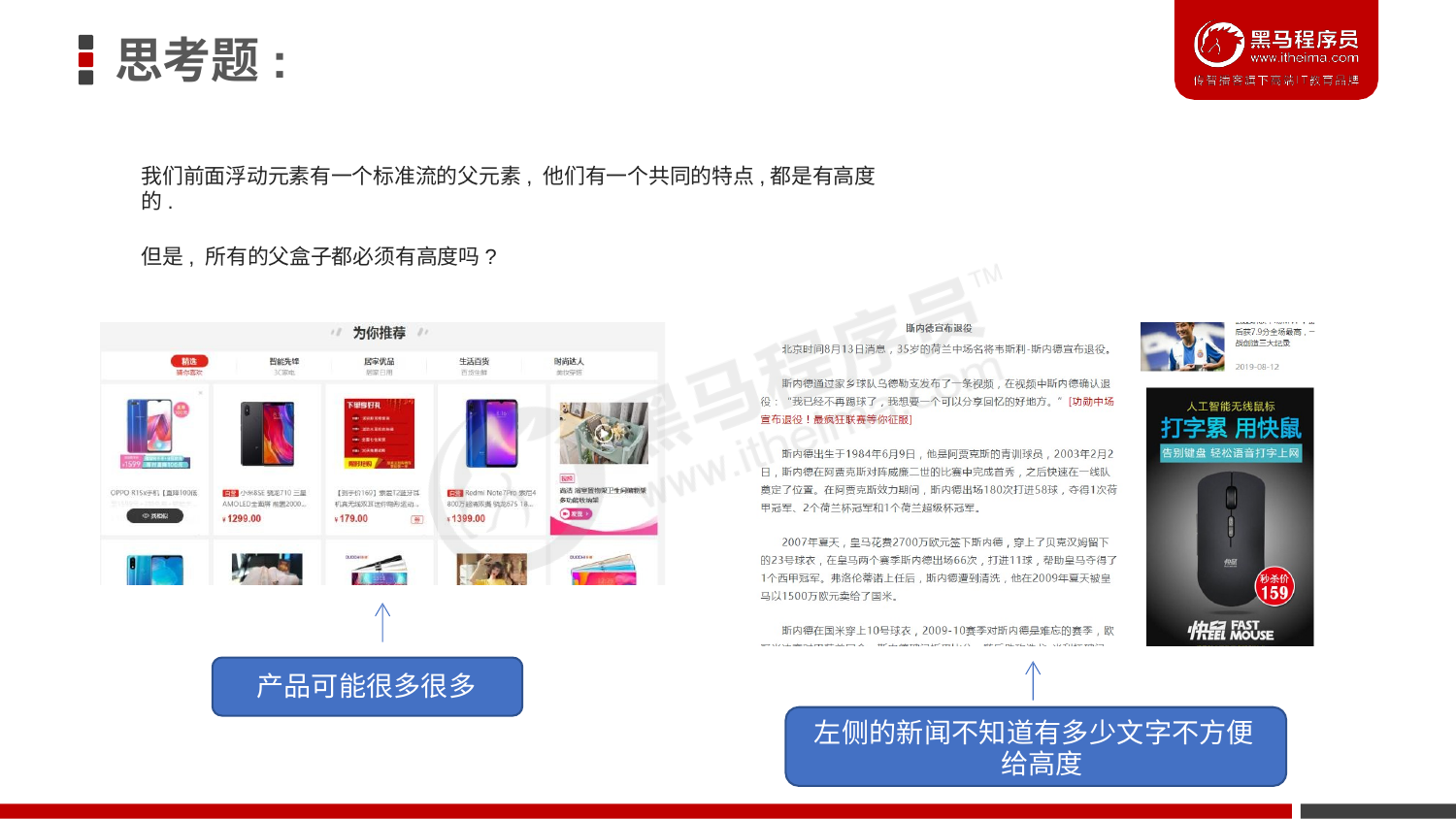

# 思考题:
我们前面浮动元素有一个标准流的父元素, 他们有一个共同的特点,都是有高度的.

但是, 所有的父盒子都必须有高度吗?

产品可能很多很多
左侧的新闻不知道有多少文字不方便  给高度